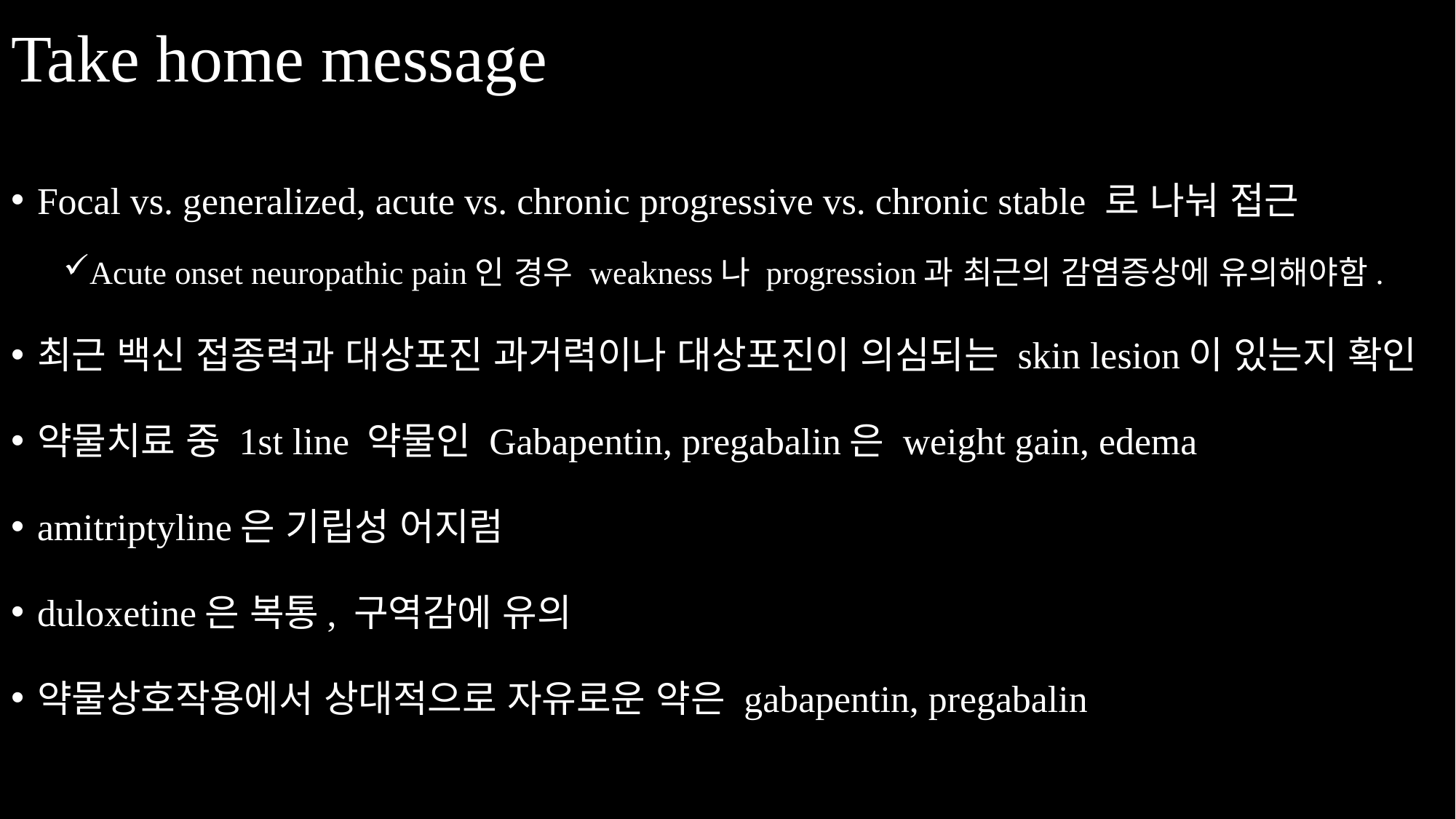

# Take home message
Focal vs. generalized, acute vs. chronic progressive vs. chronic stable 로 나눠 접근
Acute onset neuropathic pain인 경우 weakness나 progression과 최근의 감염증상에 유의해야함.
최근 백신 접종력과 대상포진 과거력이나 대상포진이 의심되는 skin lesion이 있는지 확인
약물치료 중 1st line 약물인 Gabapentin, pregabalin은 weight gain, edema
amitriptyline은 기립성 어지럼
duloxetine은 복통, 구역감에 유의
약물상호작용에서 상대적으로 자유로운 약은 gabapentin, pregabalin